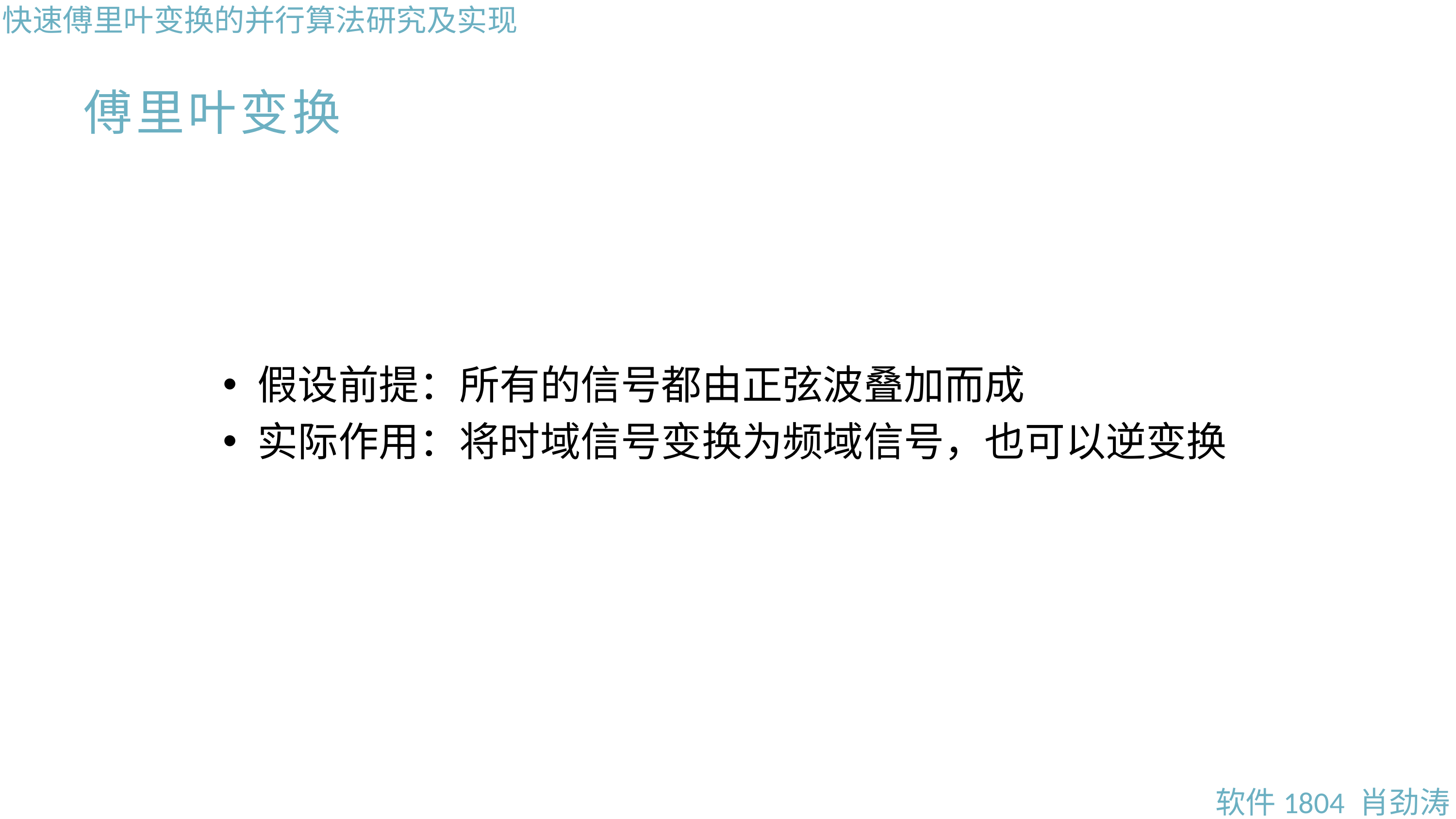

快速傅里叶变换的并行算法研究及实现
傅里叶变换
假设前提：所有的信号都由正弦波叠加而成
实际作用：将时域信号变换为频域信号，也可以逆变换
软件1804 肖劲涛